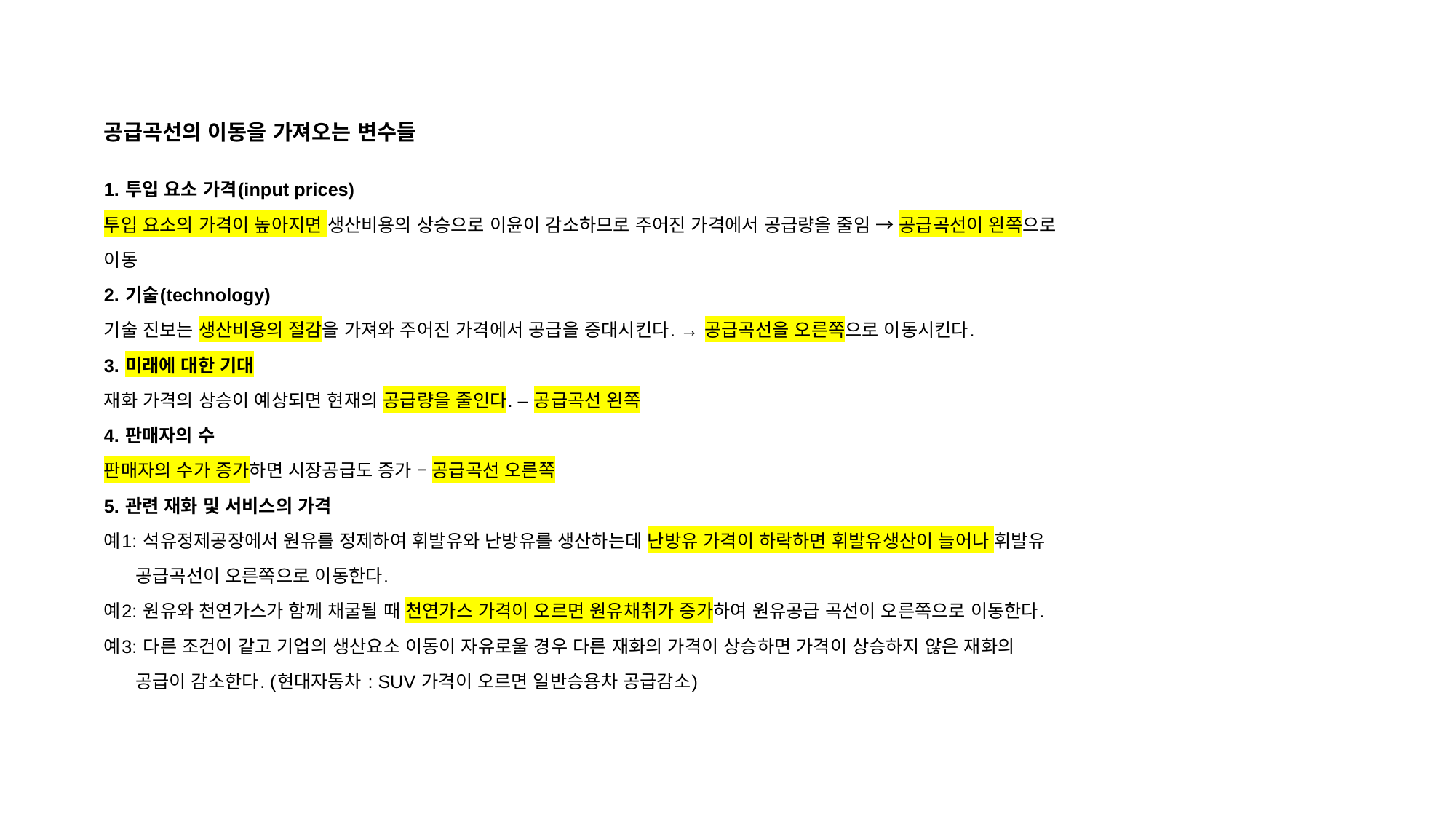

공급곡선의 이동을 가져오는 변수들

1. 투입 요소 가격(input prices)
투입 요소의 가격이 높아지면 생산비용의 상승으로 이윤이 감소하므로 주어진 가격에서 공급량을 줄임 → 공급곡선이 왼쪽으로
이동
2. 기술(technology)
기술 진보는 생산비용의 절감을 가져와 주어진 가격에서 공급을 증대시킨다. → 공급곡선을 오른쪽으로 이동시킨다.
3. 미래에 대한 기대
재화 가격의 상승이 예상되면 현재의 공급량을 줄인다. – 공급곡선 왼쪽
4. 판매자의 수
판매자의 수가 증가하면 시장공급도 증가 – 공급곡선 오른쪽
5. 관련 재화 및 서비스의 가격
예1: 석유정제공장에서 원유를 정제하여 휘발유와 난방유를 생산하는데 난방유 가격이 하락하면 휘발유생산이 늘어나 휘발유
      공급곡선이 오른쪽으로 이동한다.
예2: 원유와 천연가스가 함께 채굴될 때 천연가스 가격이 오르면 원유채취가 증가하여 원유공급 곡선이 오른쪽으로 이동한다.
예3: 다른 조건이 같고 기업의 생산요소 이동이 자유로울 경우 다른 재화의 가격이 상승하면 가격이 상승하지 않은 재화의
      공급이 감소한다. (현대자동차 : SUV 가격이 오르면 일반승용차 공급감소)